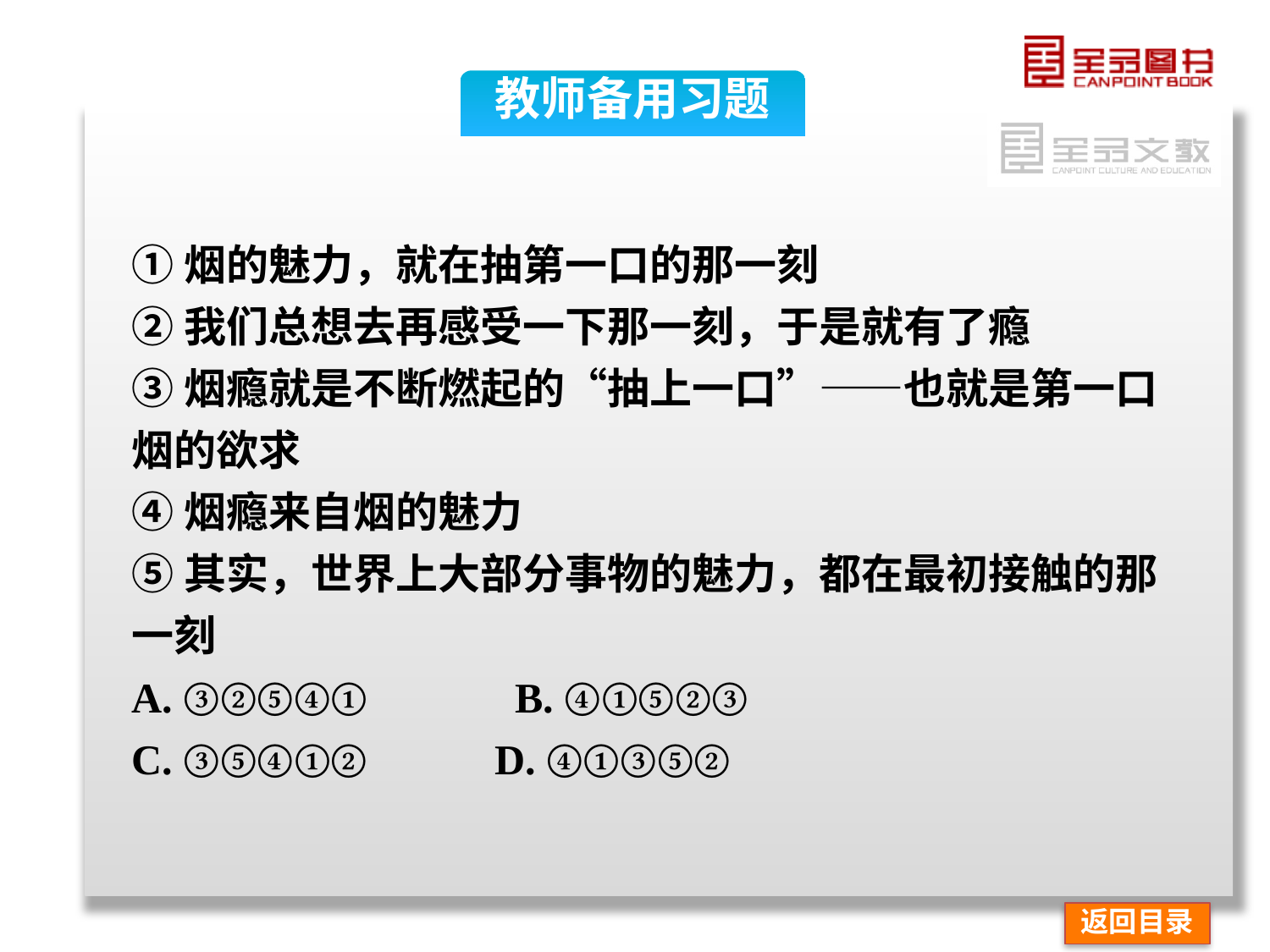

教师备用习题
①烟的魅力，就在抽第一口的那一刻
②我们总想去再感受一下那一刻，于是就有了瘾
③烟瘾就是不断燃起的“抽上一口”——也就是第一口烟的欲求
④烟瘾来自烟的魅力
⑤其实，世界上大部分事物的魅力，都在最初接触的那一刻
A. ③②⑤④①　　　B. ④①⑤②③
C. ③⑤④①②            D. ④①③⑤②
返回目录